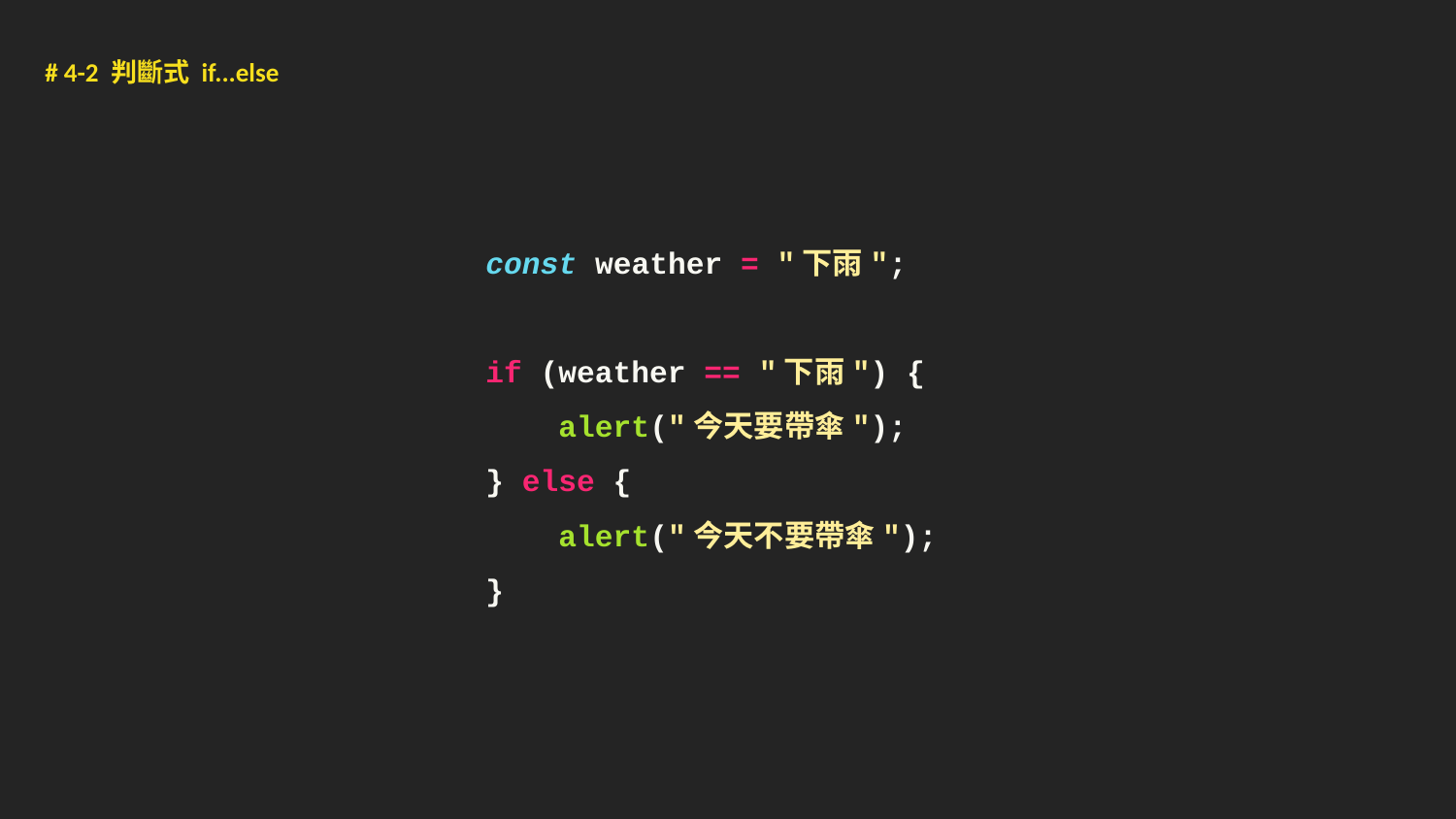

# 4-2 判斷式 if...else
const weather = "下雨";

if (weather == "下雨") {
alert("今天要帶傘");
} else {
alert("今天不要帶傘");
}